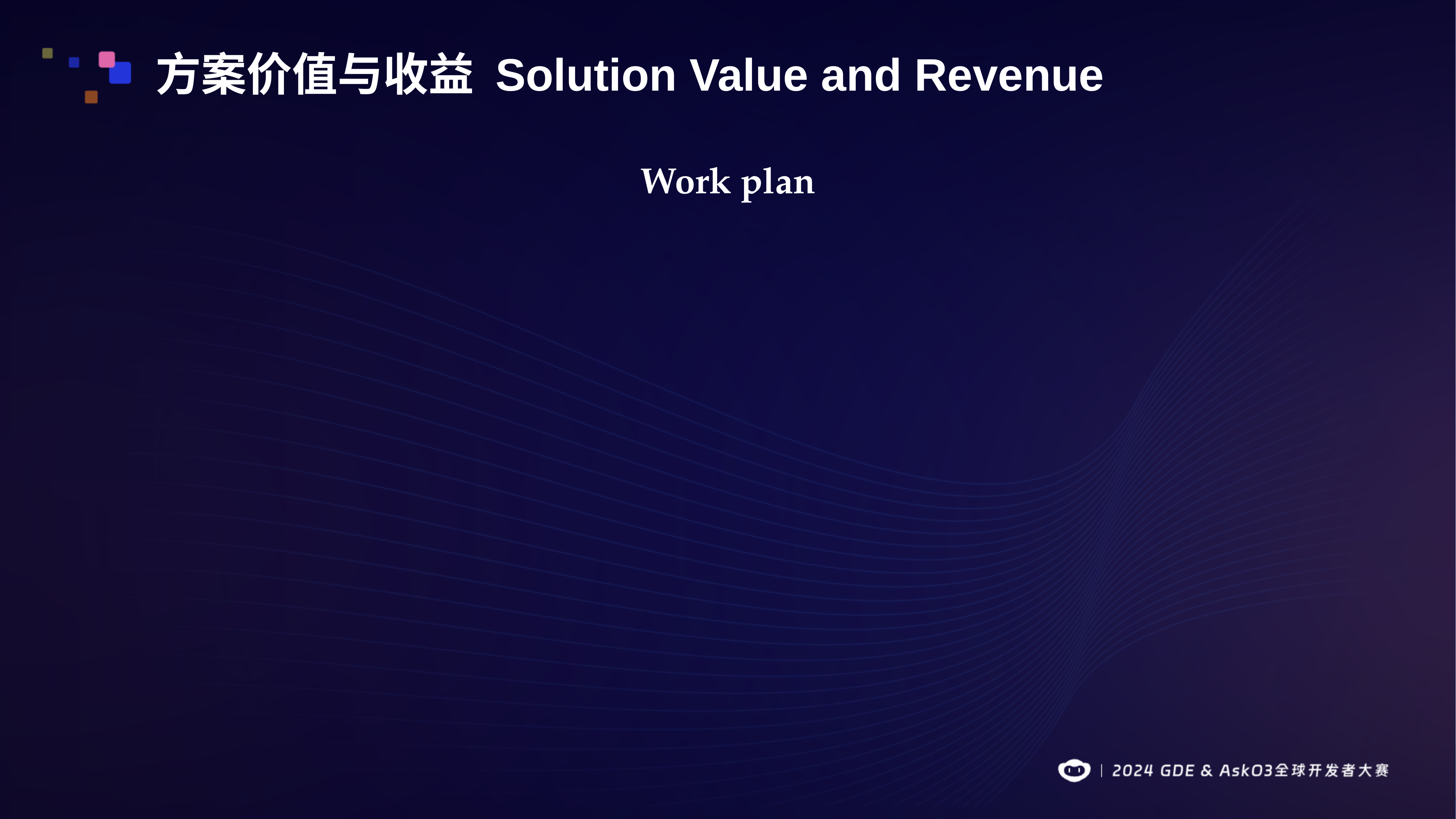

方案价值与收益 Solution Value and Revenue
Work plan